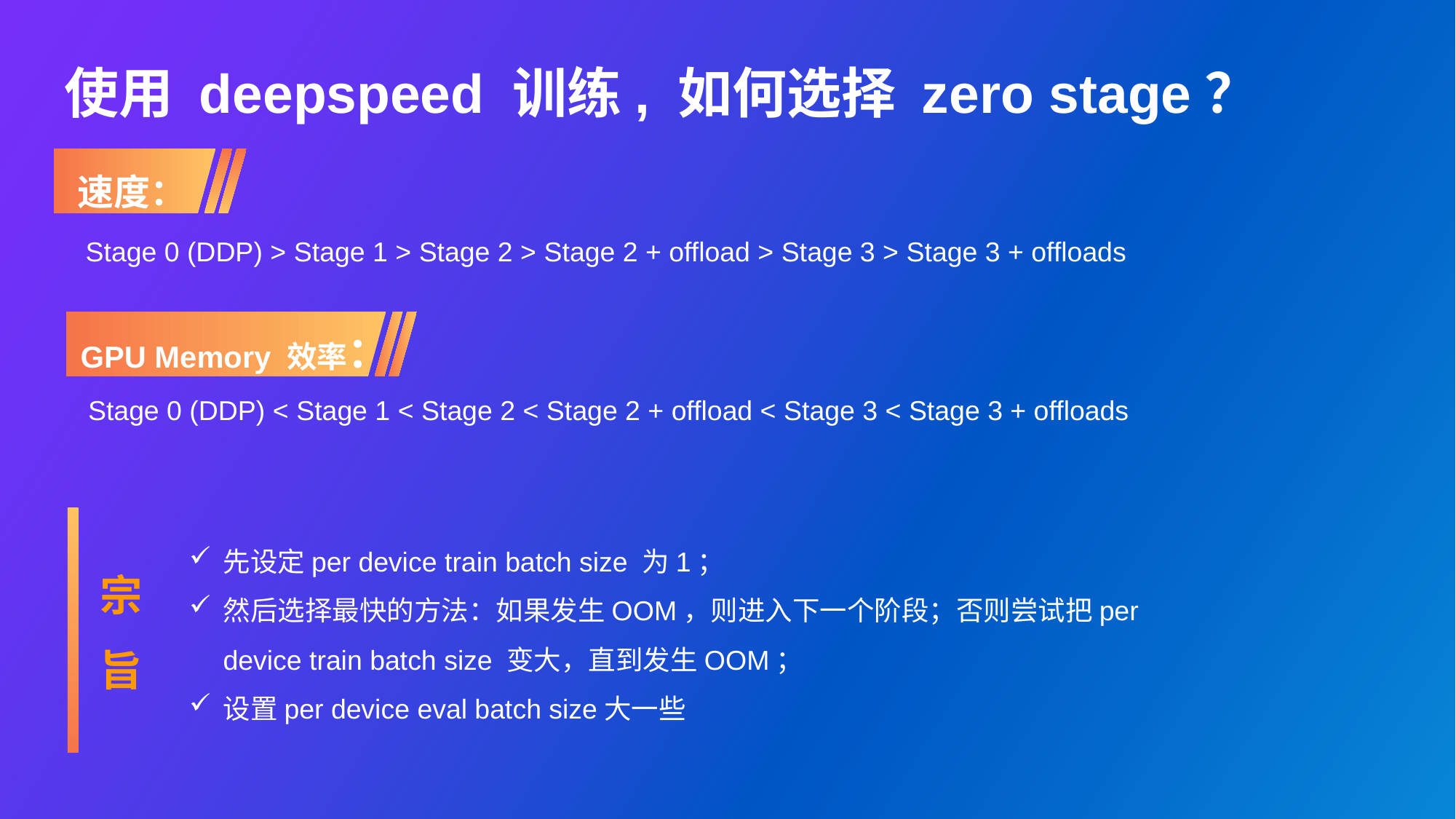

# 使用 deepspeed 训练, 如何选择 zero stage？
速度：
 Stage 0 (DDP) > Stage 1 > Stage 2 > Stage 2 + offload > Stage 3 > Stage 3 + offloads

GPU Memory 效率：
 Stage 0 (DDP) < Stage 1 < Stage 2 < Stage 2 + offload < Stage 3 < Stage 3 + offloads

先设定per device train batch size 为1；
然后选择最快的方法：如果发生OOM，则进入下一个阶段；否则尝试把per device train batch size 变大，直到发生OOM；
设置per device eval batch size大一些
宗
旨